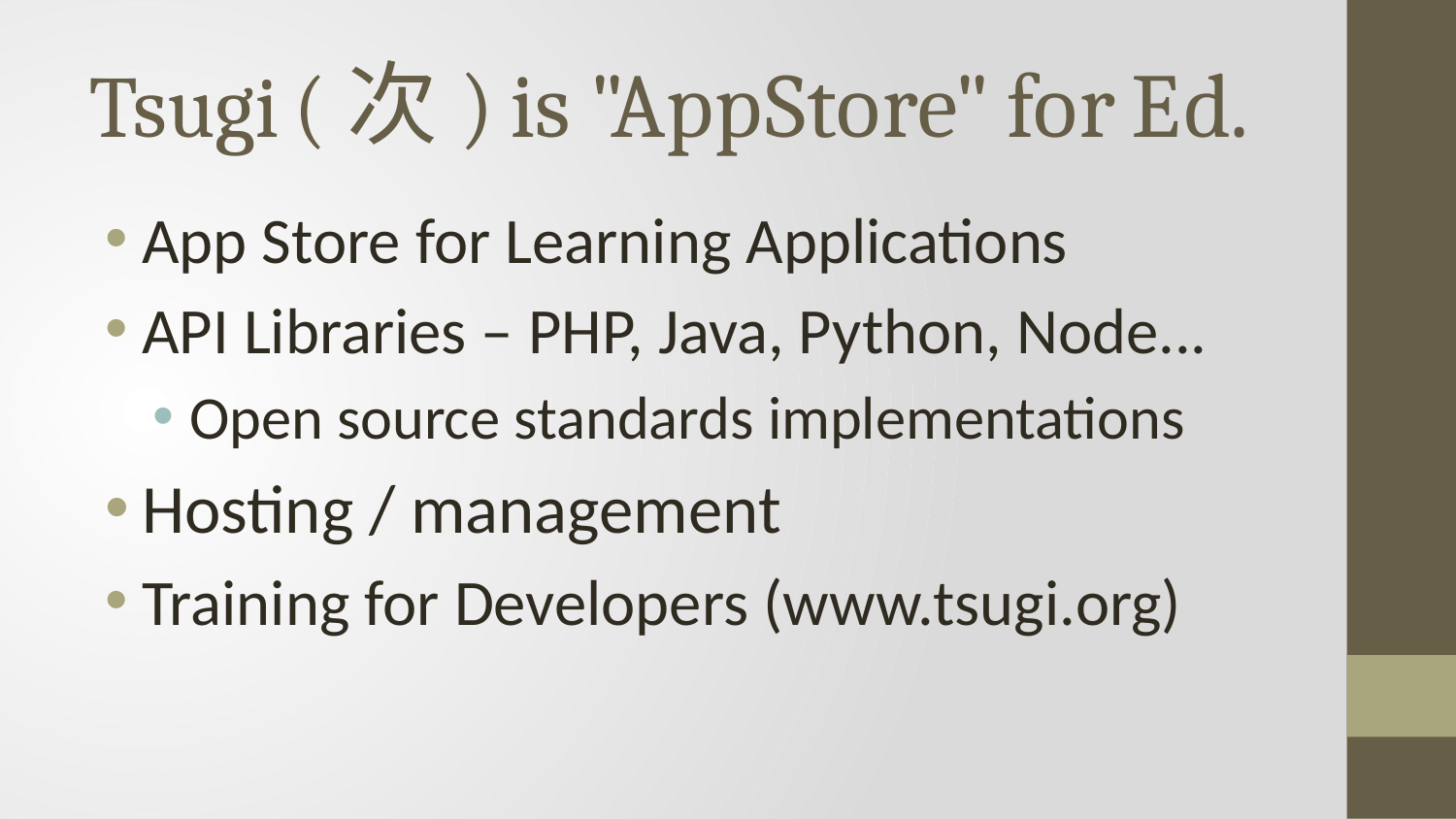

# Tsugi (次) is "AppStore" for Ed.
App Store for Learning Applications
API Libraries – PHP, Java, Python, Node...
Open source standards implementations
Hosting / management
Training for Developers (www.tsugi.org)